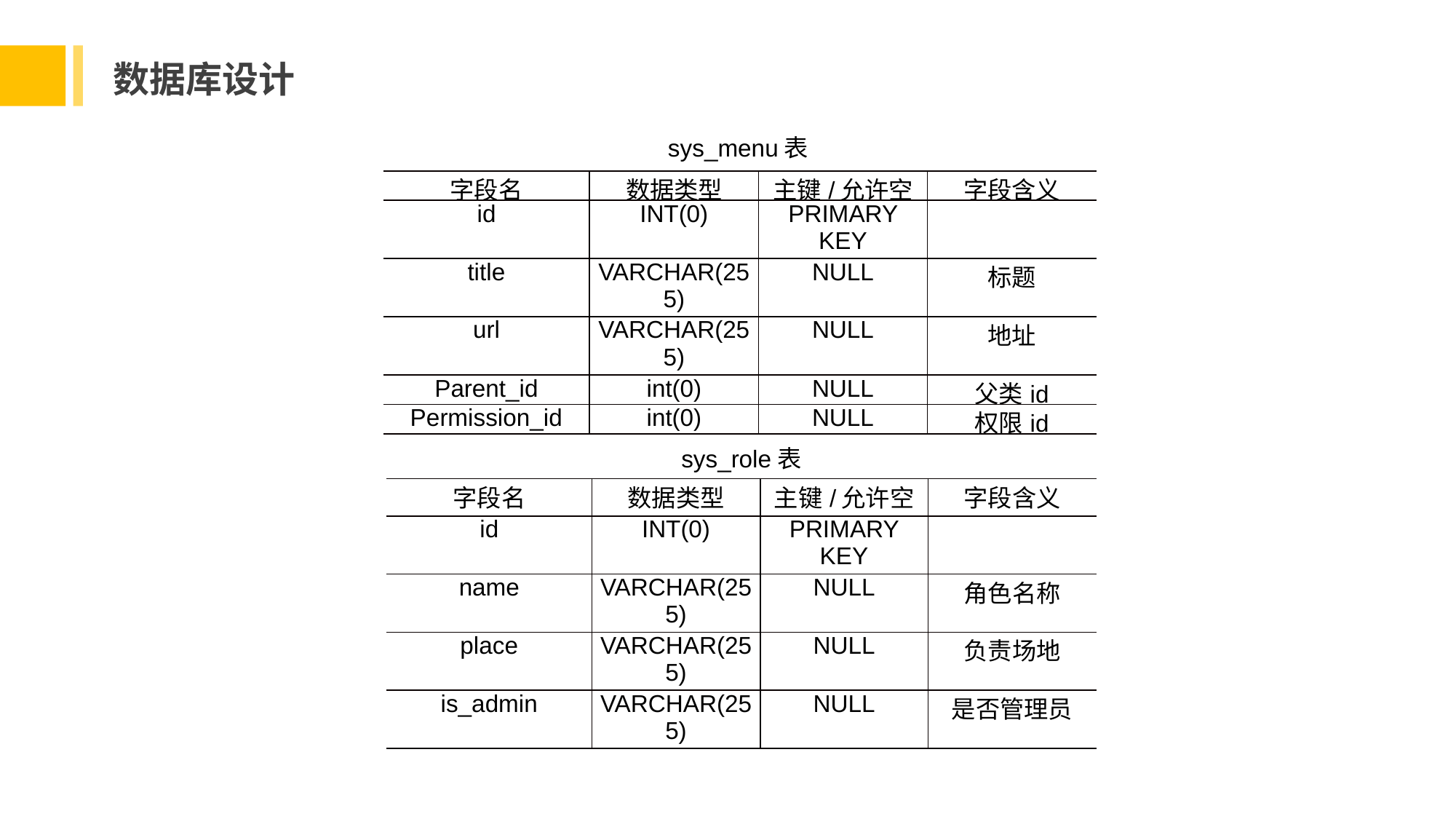

数据库设计
sys_menu表
| 字段名 | 数据类型 | 主键/允许空 | 字段含义 |
| --- | --- | --- | --- |
| id | INT(0) | PRIMARY KEY |  |
| title | VARCHAR(255) | NULL | 标题 |
| url | VARCHAR(255) | NULL | 地址 |
| Parent\_id | int(0) | NULL | 父类id |
| Permission\_id | int(0) | NULL | 权限id |
sys_role表
| 字段名 | 数据类型 | 主键/允许空 | 字段含义 |
| --- | --- | --- | --- |
| id | INT(0) | PRIMARY KEY |  |
| name | VARCHAR(255) | NULL | 角色名称 |
| place | VARCHAR(255) | NULL | 负责场地 |
| is\_admin | VARCHAR(255) | NULL | 是否管理员 |